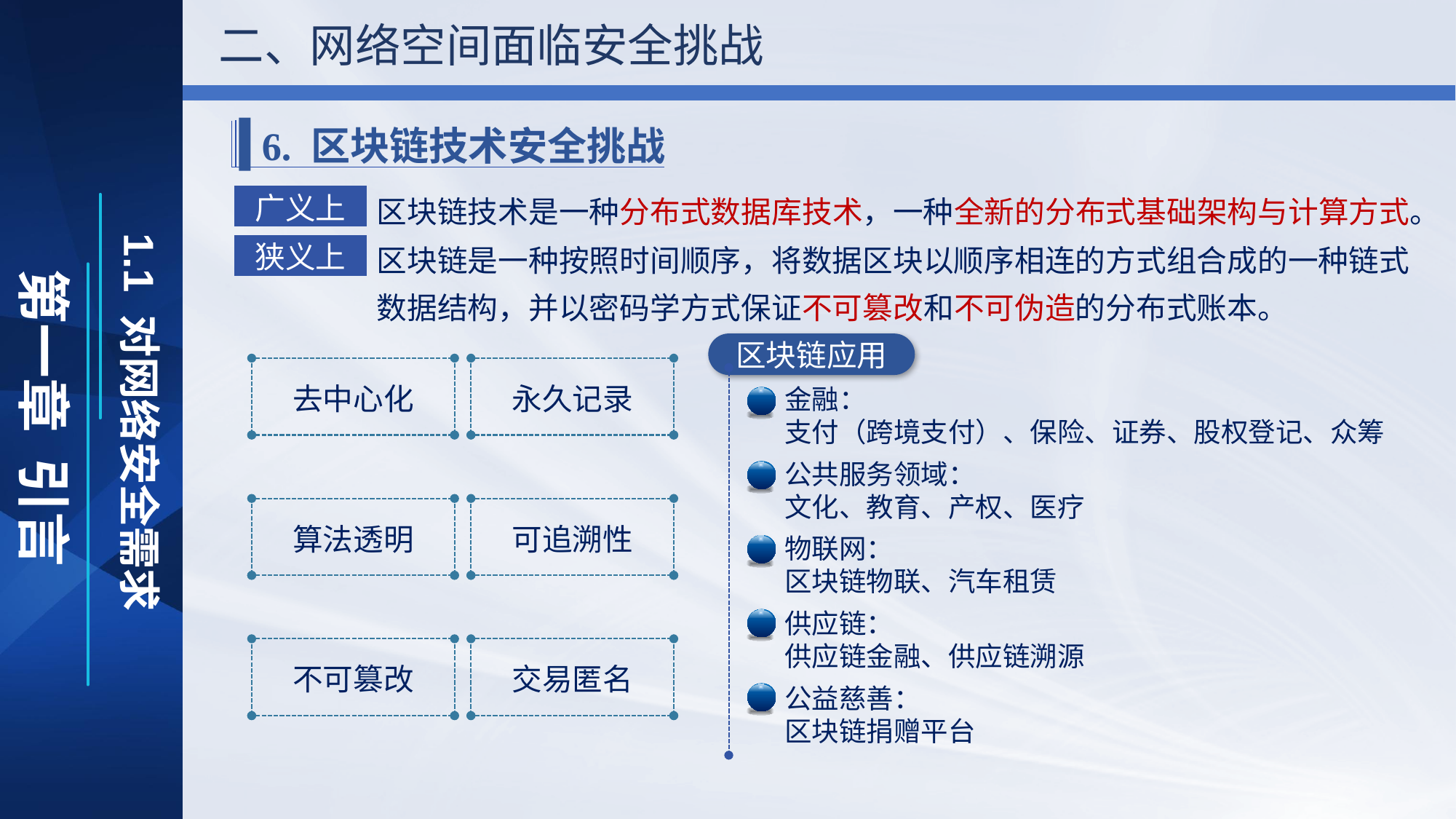

二、网络空间面临安全挑战
6. 区块链技术安全挑战

区块链技术是一种分布式数据库技术，一种全新的分布式基础架构与计算方式。
广义上

区块链是一种按照时间顺序，将数据区块以顺序相连的方式组合成的一种链式数据结构，并以密码学方式保证不可篡改和不可伪造的分布式账本。
狭义上

区块链应用
去中心化
永久记录
金融：
支付（跨境支付）、保险、证券、股权登记、众筹
公共服务领域：
文化、教育、产权、医疗

物联网：
区块链物联、汽车租赁
供应链：
供应链金融、供应链溯源
公益慈善：
区块链捐赠平台

算法透明
可追溯性
不可篡改
交易匿名